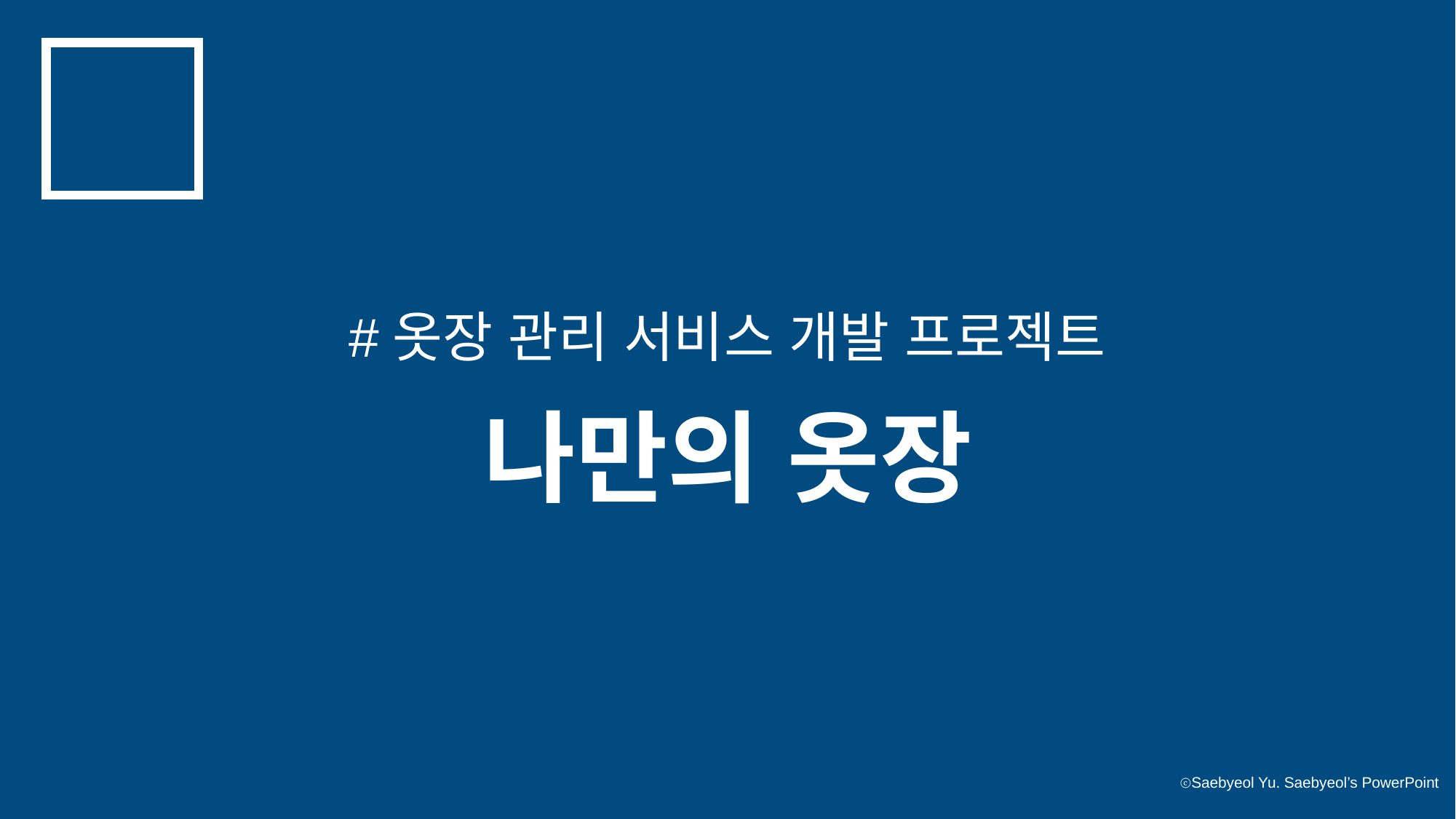

#옷장 관리 서비스 개발 프로젝트
나만의 옷장